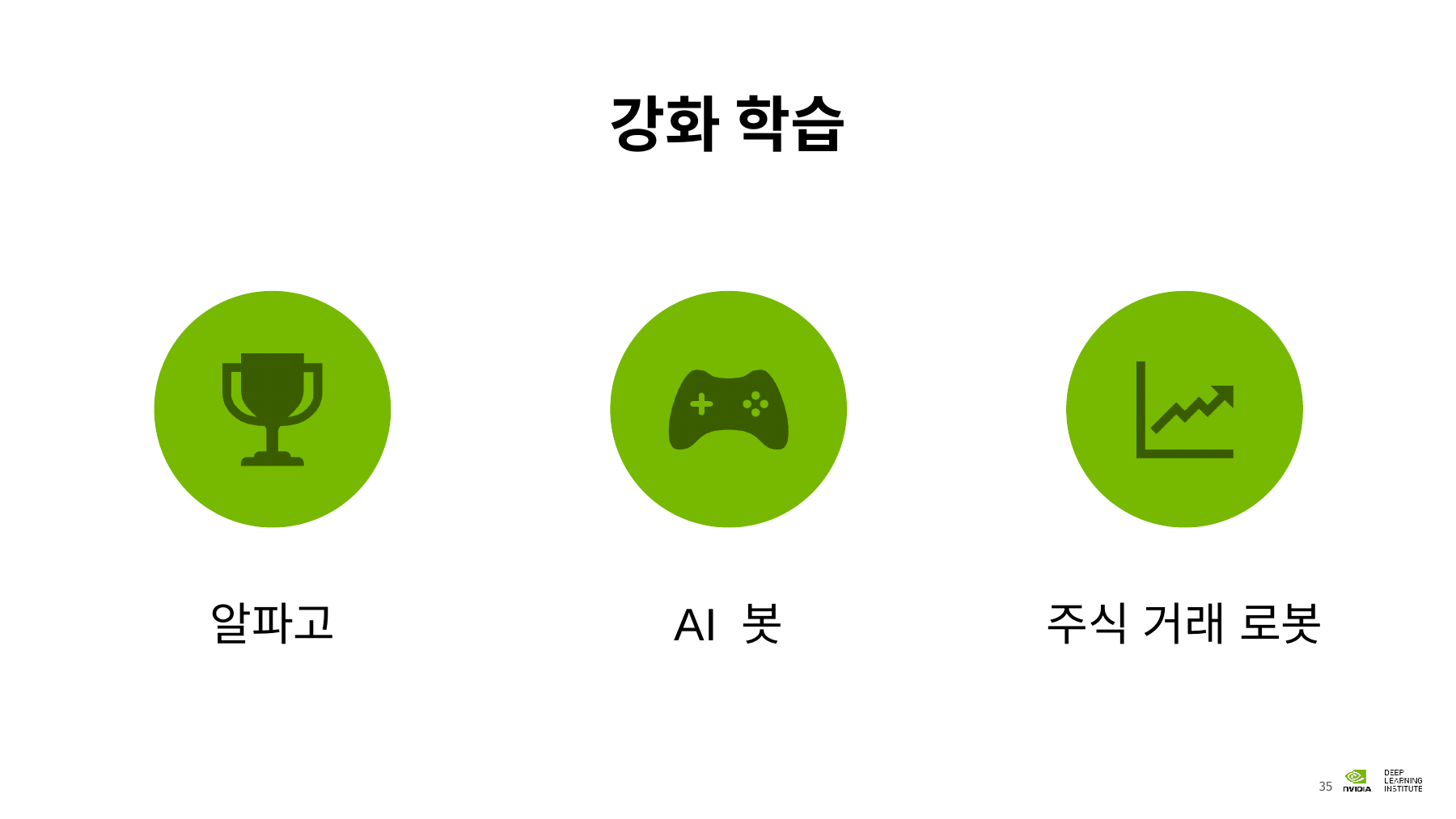

# 강화 학습

알파고

AI 봇

주식 거래 로봇